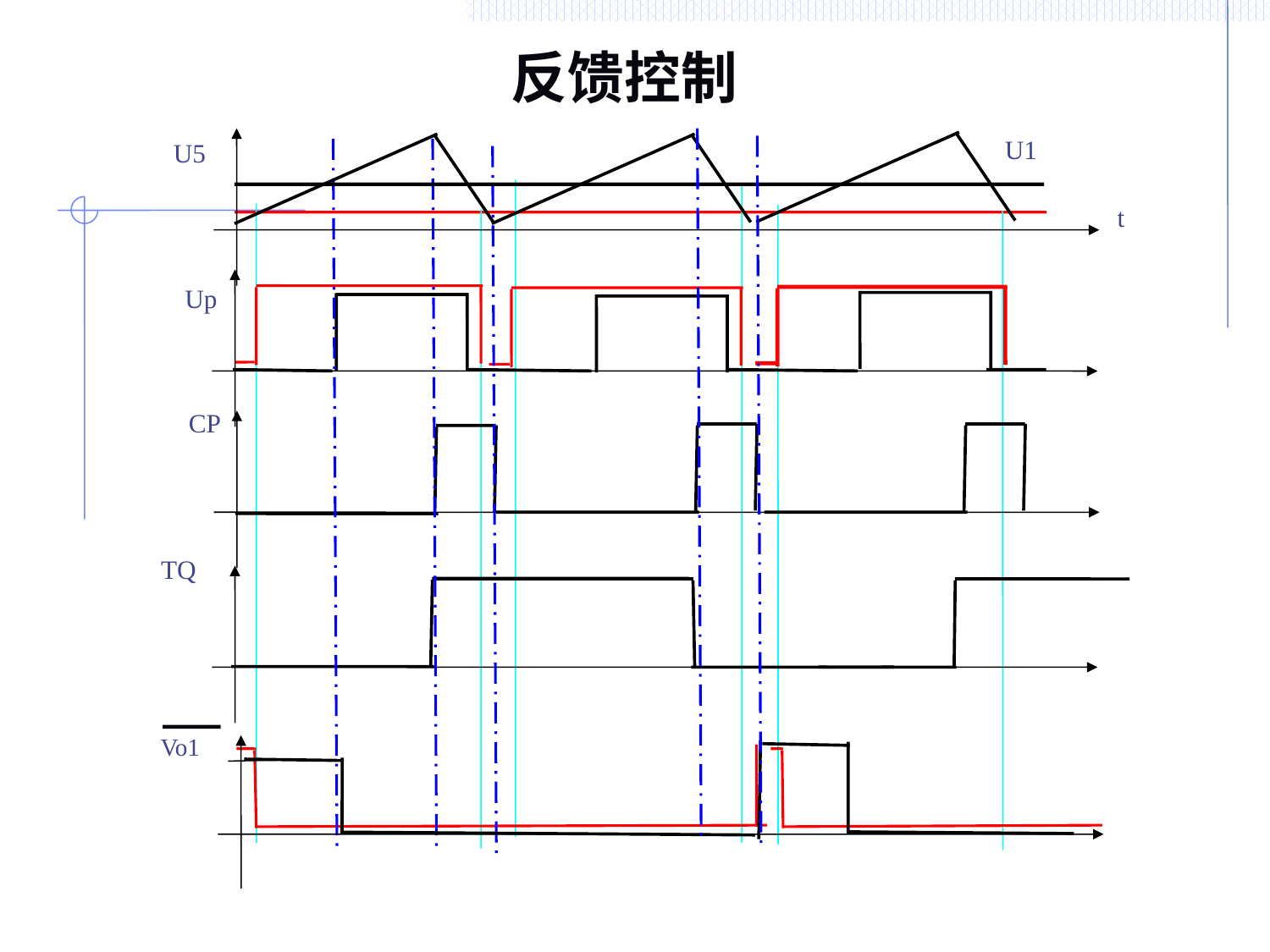

# 反馈控制
U1

U5

t

Up

CP

TQ

Vo1